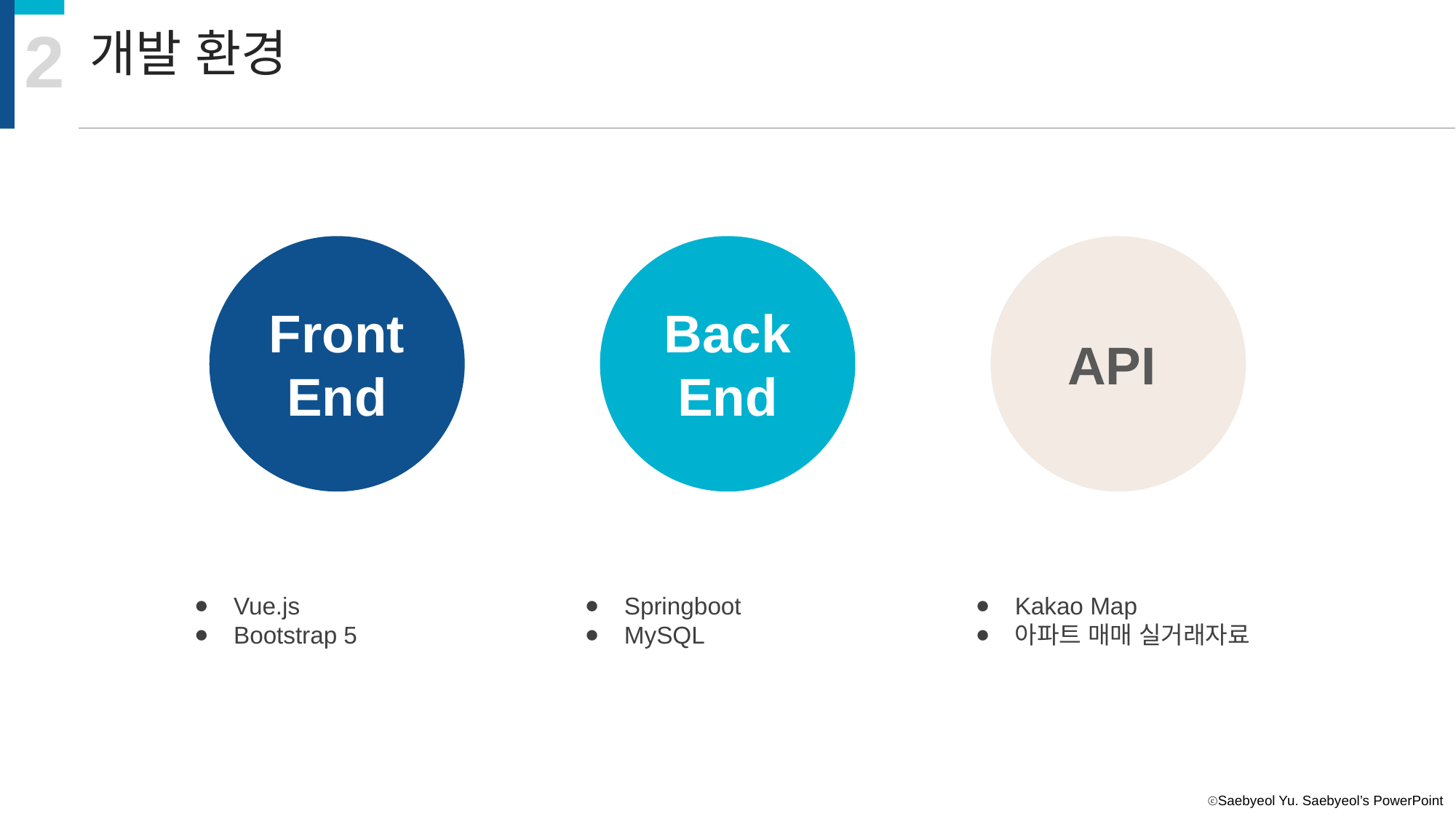

2
개발 환경

Front
End
Back
End
API
Vue.js
Bootstrap 5
Springboot
MySQL
Kakao Map
아파트 매매 실거래자료